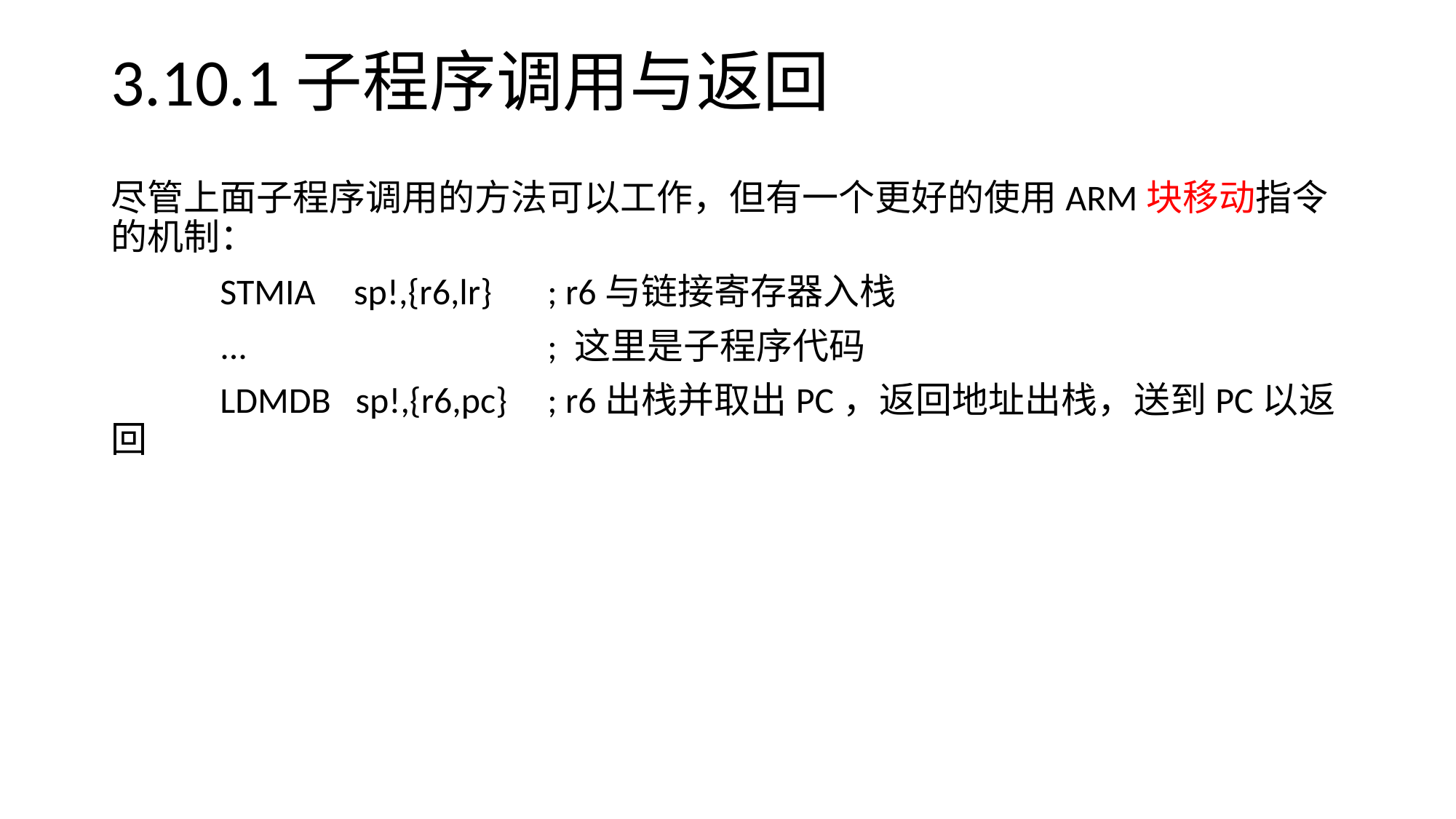

# 3.10.1子程序调用与返回

尽管上面子程序调用的方法可以工作，但有一个更好的使用ARM块移动指令的机制：
	STMIA	   sp!,{r6,lr}	; r6与链接寄存器入栈
	...			; 这里是子程序代码
	LDMDB   sp!,{r6,pc}	; r6出栈并取出PC，返回地址出栈，送到PC以返回